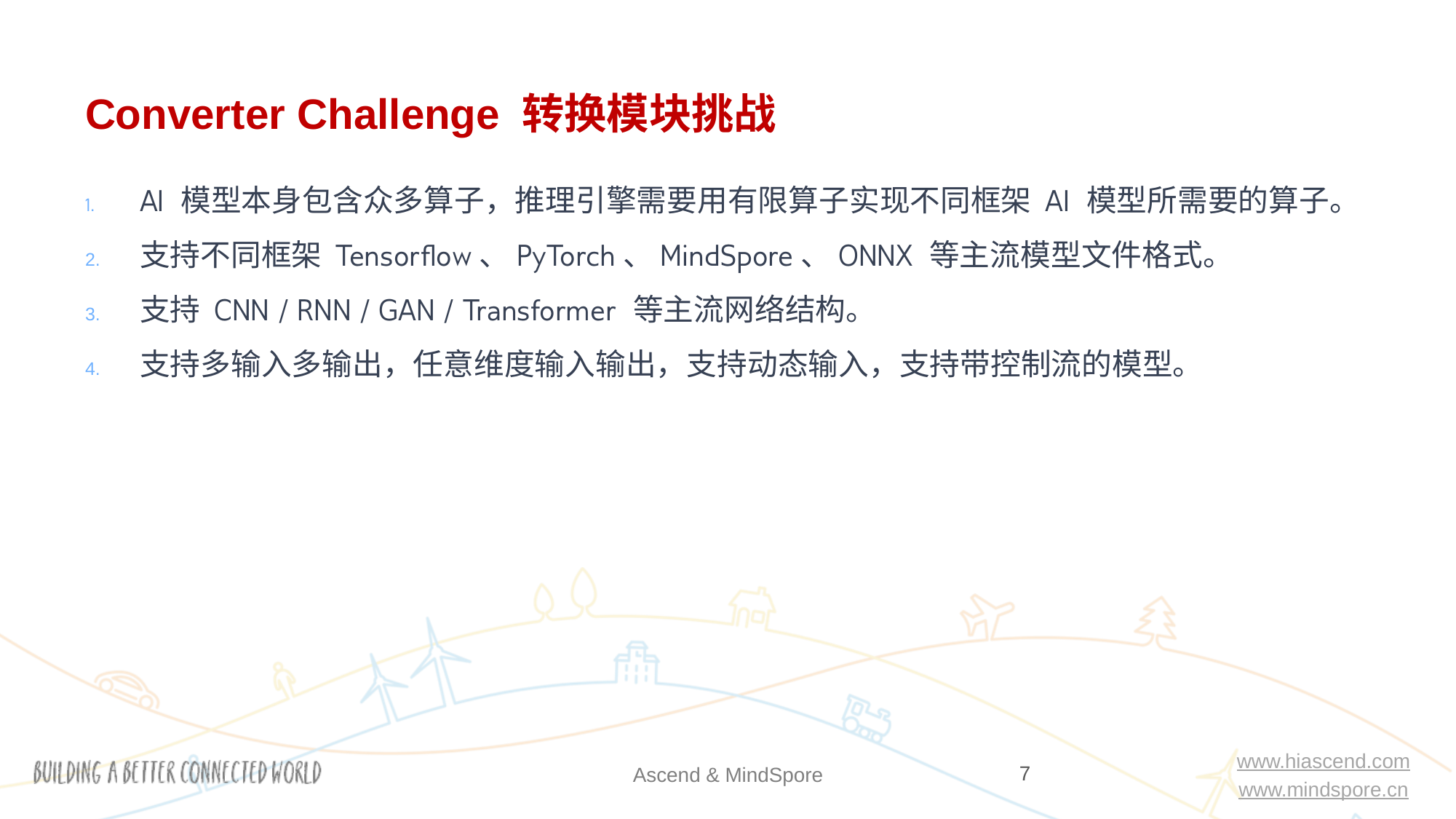

# Converter Challenge 转换模块挑战
AI 模型本身包含众多算子，推理引擎需要用有限算子实现不同框架 AI 模型所需要的算子。
支持不同框架 Tensorflow、PyTorch、MindSpore、ONNX 等主流模型文件格式。
支持 CNN / RNN / GAN / Transformer 等主流网络结构。
支持多输入多输出，任意维度输入输出，支持动态输入，支持带控制流的模型。